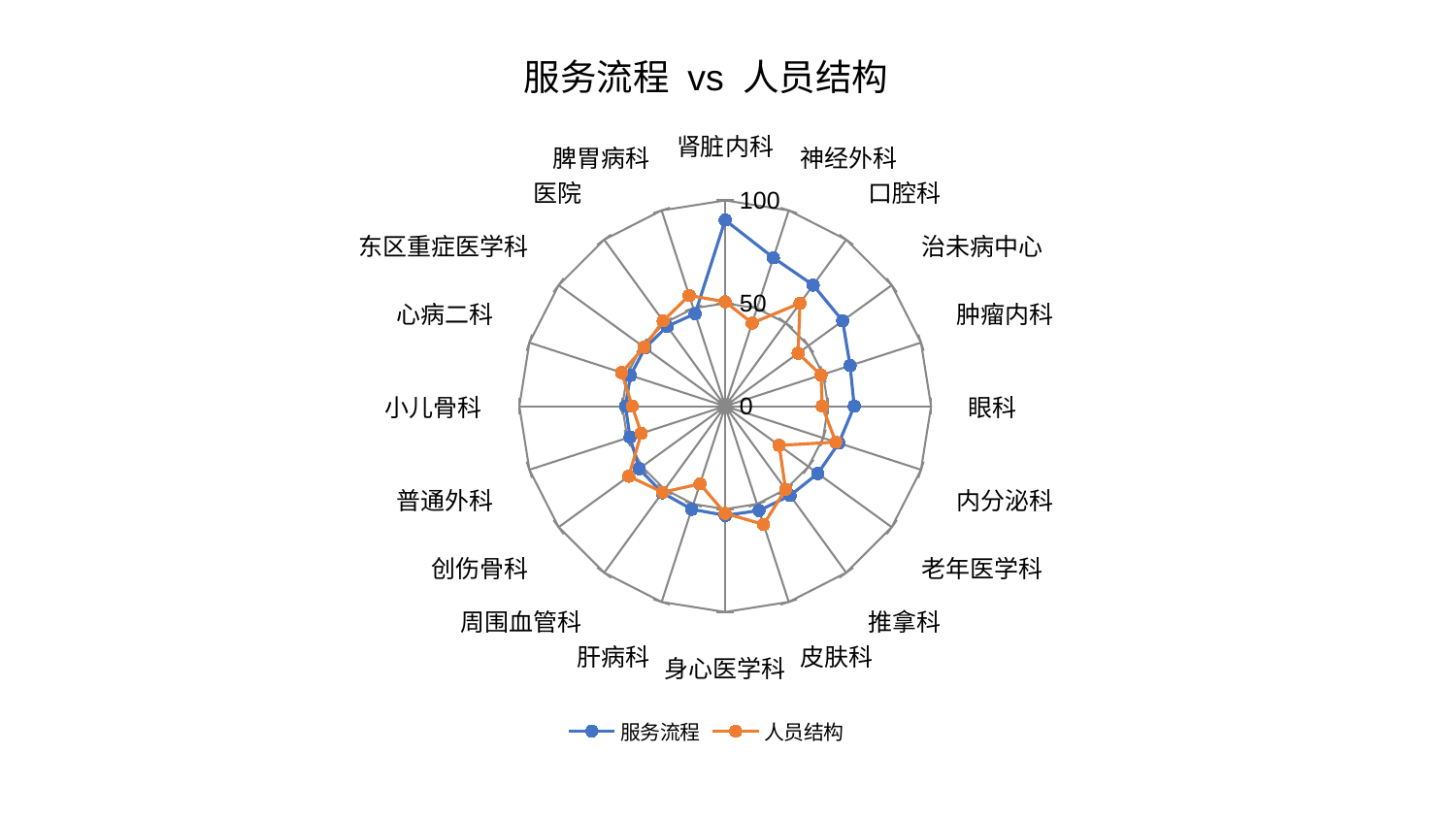

### Chart: 服务流程 vs 人员结构

| Category | 服务流程 | 人员结构 |
|---|---|---|
| 肾脏内科 | 90.42820881183667 | 50.745939220691454 |
| 神经外科 | 75.82642183921786 | 42.448795926555206 |
| 口腔科 | 72.73285633034263 | 61.846409789139635 |
| 治未病中心 | 70.53866204163481 | 43.79595240040084 |
| 肿瘤内科 | 63.80016746402934 | 48.94583346613063 |
| 眼科 | 62.6849975059898 | 47.145550763468464 |
| 内分泌科 | 58.035159795953604 | 56.51377404567755 |
| 老年医学科 | 55.63858420414532 | 32.397869103840755 |
| 推拿科 | 53.66898752367118 | 49.93403405113488 |
| 皮肤科 | 53.31765325047957 | 60.42689785787524 |
| 身心医学科 | 53.074732136415335 | 52.10294434269129 |
| 肝病科 | 52.656265357746065 | 39.71819071804481 |
| 周围血管科 | 52.02777378491977 | 51.71593533320803 |
| 创伤骨科 | 51.69016938056483 | 57.883902798004115 |
| 普通外科 | 48.606614922765644 | 42.85547542120701 |
| 小儿骨科 | 48.46466326328871 | 45.18147772204956 |
| 心病二科 | 48.380544122182854 | 52.909029465367766 |
| 东区重症医学科 | 48.126712560840375 | 48.73292909755869 |
| 医院 | 47.94334225731097 | 51.26962348959329 |
| 脾胃病科 | 47.268294953622515 | 56.56786267099907 |
60